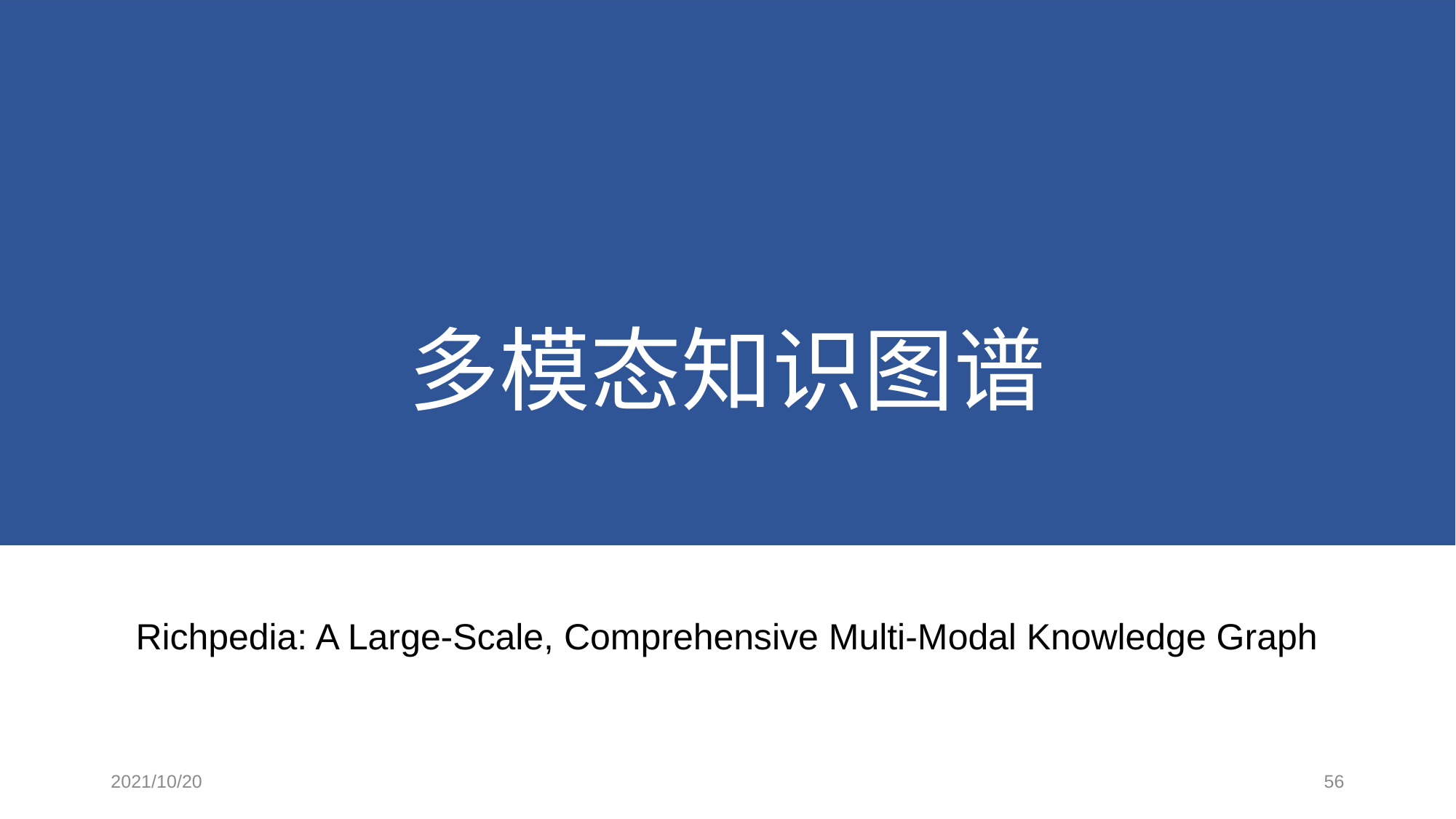

# 多模态知识图谱
Richpedia: A Large-Scale, Comprehensive Multi-Modal Knowledge Graph
2021/10/20

56